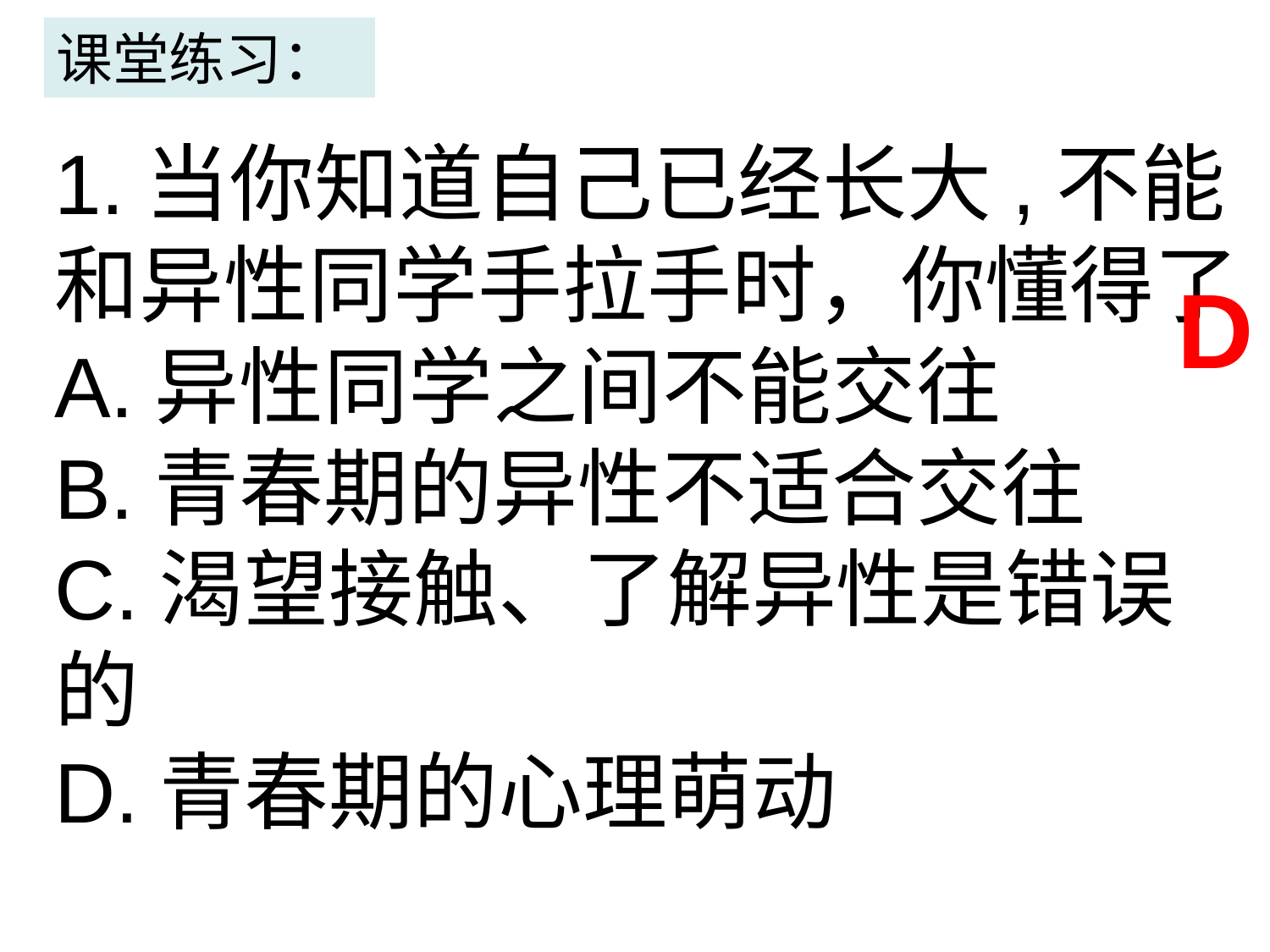

课堂练习：
1.当你知道自己已经长大,不能和异性同学手拉手时，你懂得了
A.异性同学之间不能交往
B.青春期的异性不适合交往
C.渴望接触、了解异性是错误的
D.青春期的心理萌动

D